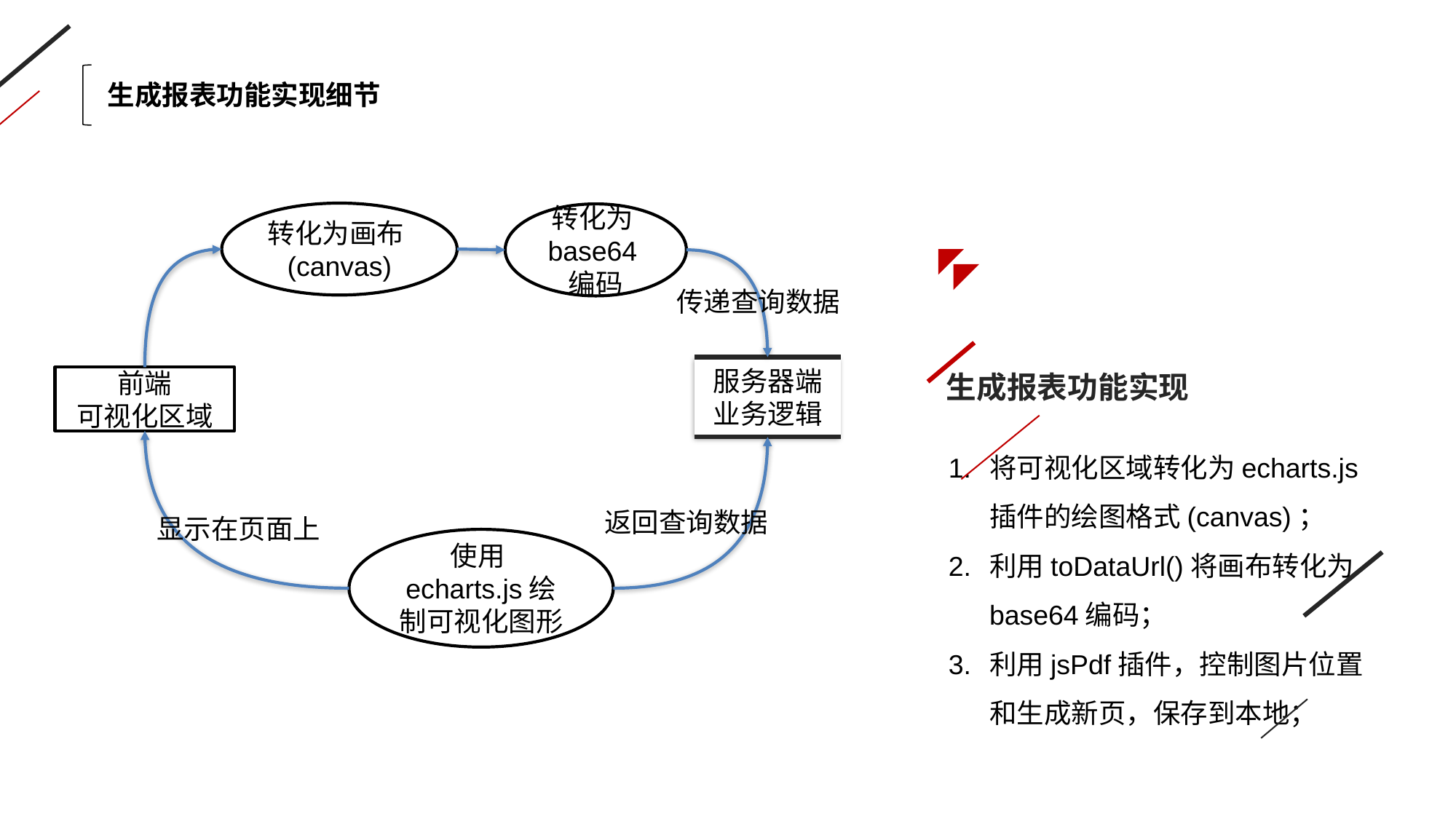

生成报表功能实现细节
转化为画布(canvas)
转化为base64编码
传递查询数据
服务器端业务逻辑
前端
可视化区域
返回查询数据
显示在页面上
使用echarts.js绘制可视化图形

生成报表功能实现
将可视化区域转化为echarts.js插件的绘图格式(canvas)；
利用toDataUrl()将画布转化为base64编码；
利用jsPdf插件，控制图片位置和生成新页，保存到本地；